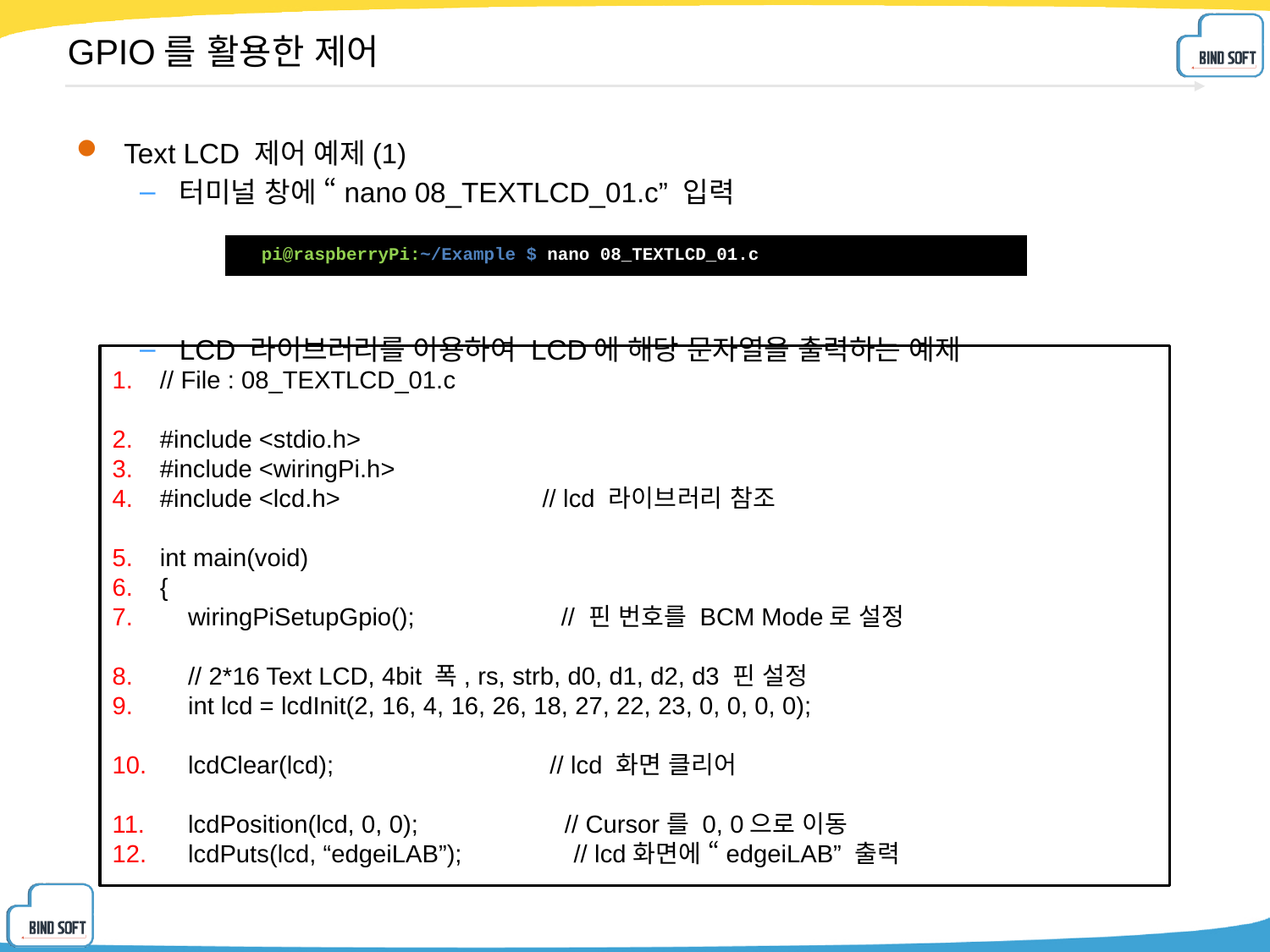

# GPIO를 활용한 제어
Text LCD 제어 예제(1)
터미널 창에 “nano 08_TEXTLCD_01.c” 입력

LCD 라이브러리를 이용하여 LCD에 해당 문자열을 출력하는 예제

| pi@raspberryPi:~/Example $ nano 08\_TEXTLCD\_01.c |
| --- |
// File : 08_TEXTLCD_01.c

#include <stdio.h>
#include <wiringPi.h>
#include <lcd.h>                             // lcd 라이브러리 참조

int main(void)
{
    wiringPiSetupGpio();                     // 핀 번호를 BCM Mode로 설정

    // 2*16 Text LCD, 4bit 폭, rs, strb, d0, d1, d2, d3 핀 설정
    int lcd = lcdInit(2, 16, 4, 16, 26, 18, 27, 22, 23, 0, 0, 0, 0);

    lcdClear(lcd);                               // lcd 화면 클리어

    lcdPosition(lcd, 0, 0);                     // Cursor를 0, 0으로 이동
    lcdPuts(lcd, “edgeiLAB”);                // lcd화면에 “edgeiLAB” 출력